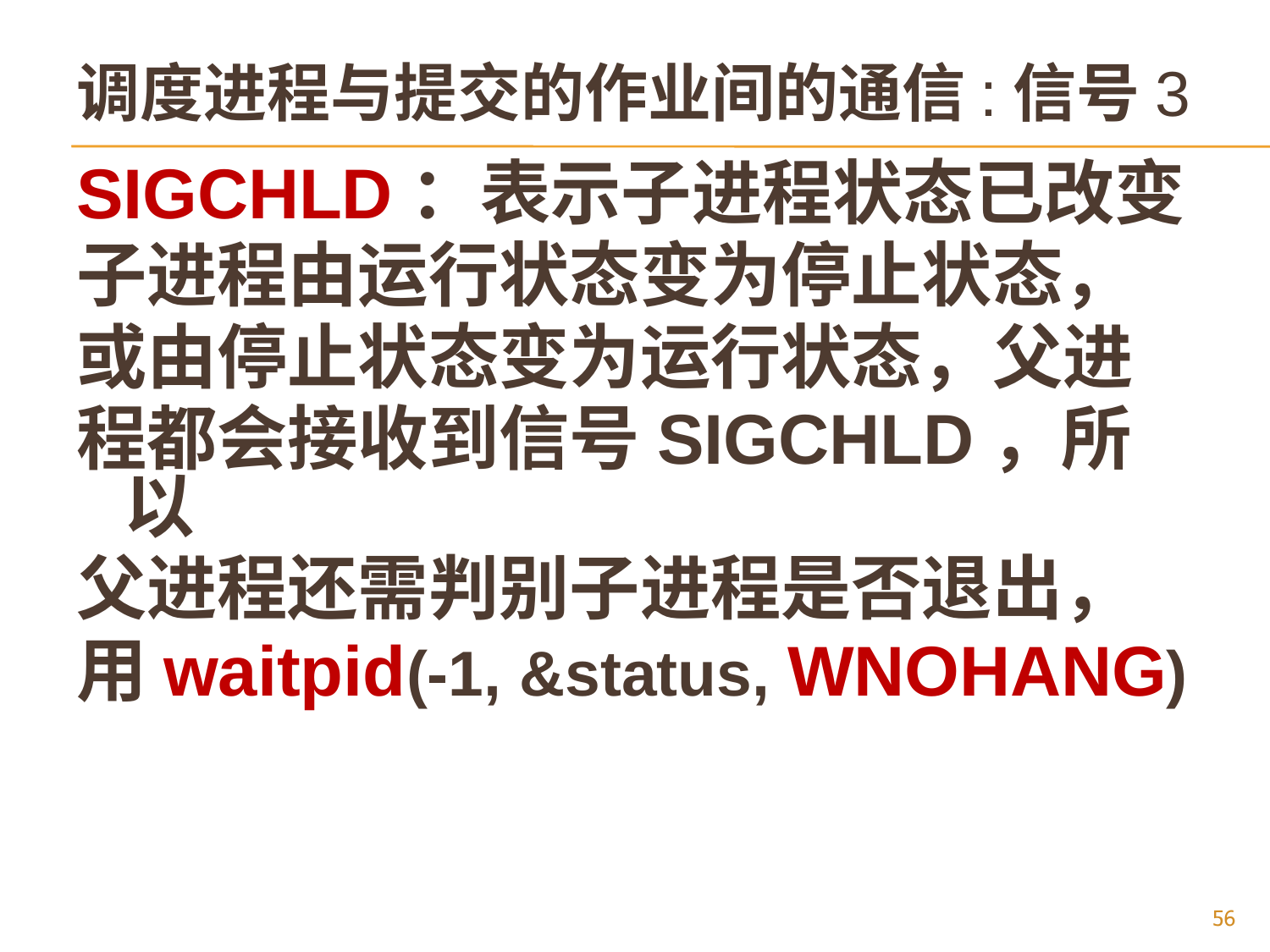

# 调度进程与提交的作业间的通信:信号3
SIGCHLD：表示子进程状态已改变
子进程由运行状态变为停止状态，
或由停止状态变为运行状态，父进
程都会接收到信号SIGCHLD，所以
父进程还需判别子进程是否退出，
用waitpid(-1, &status, WNOHANG)
56